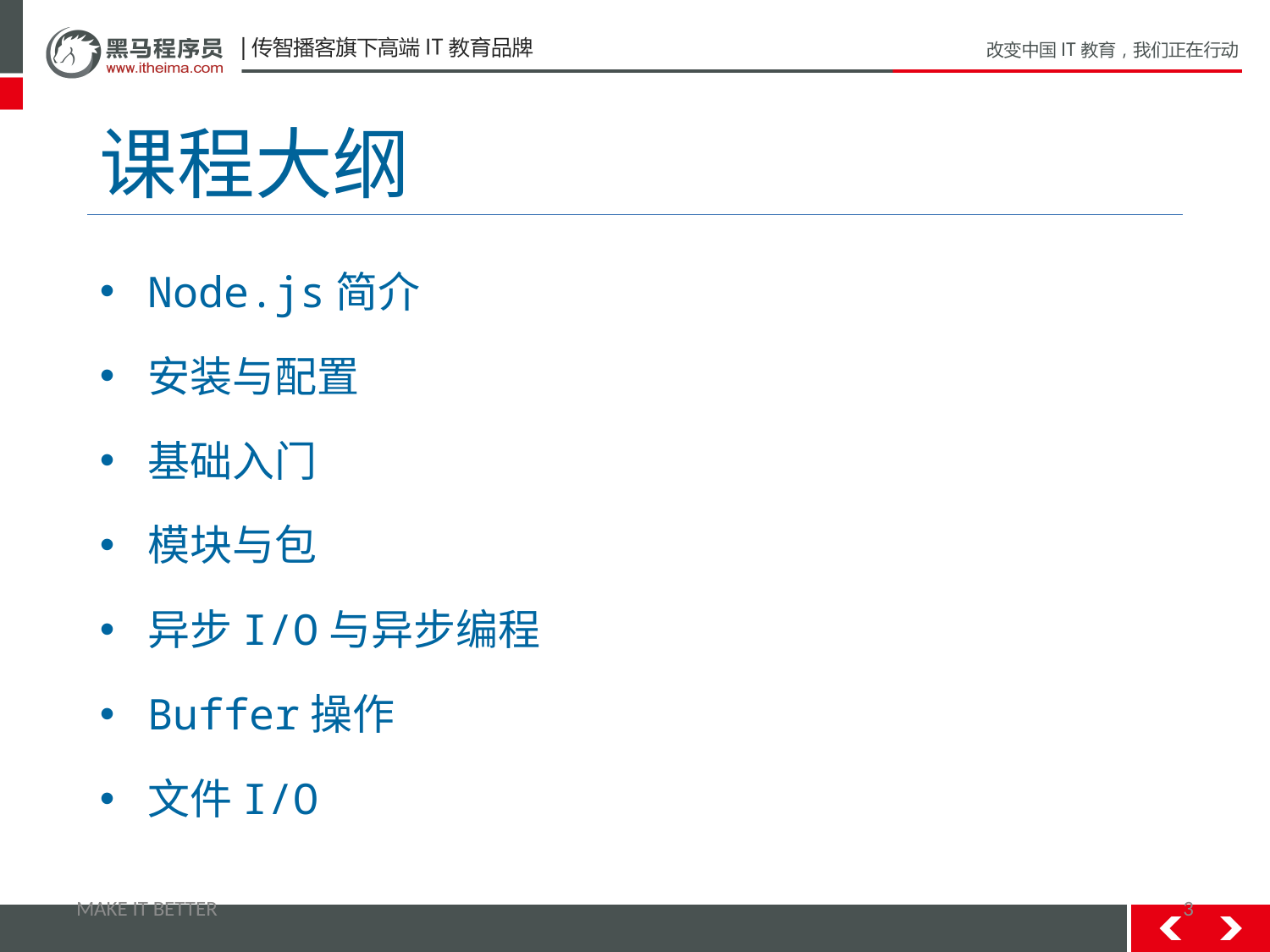

# 课程大纲
Node.js简介
安装与配置
基础入门
模块与包
异步I/O与异步编程
Buffer操作
文件I/O
MAKE IT BETTER
3